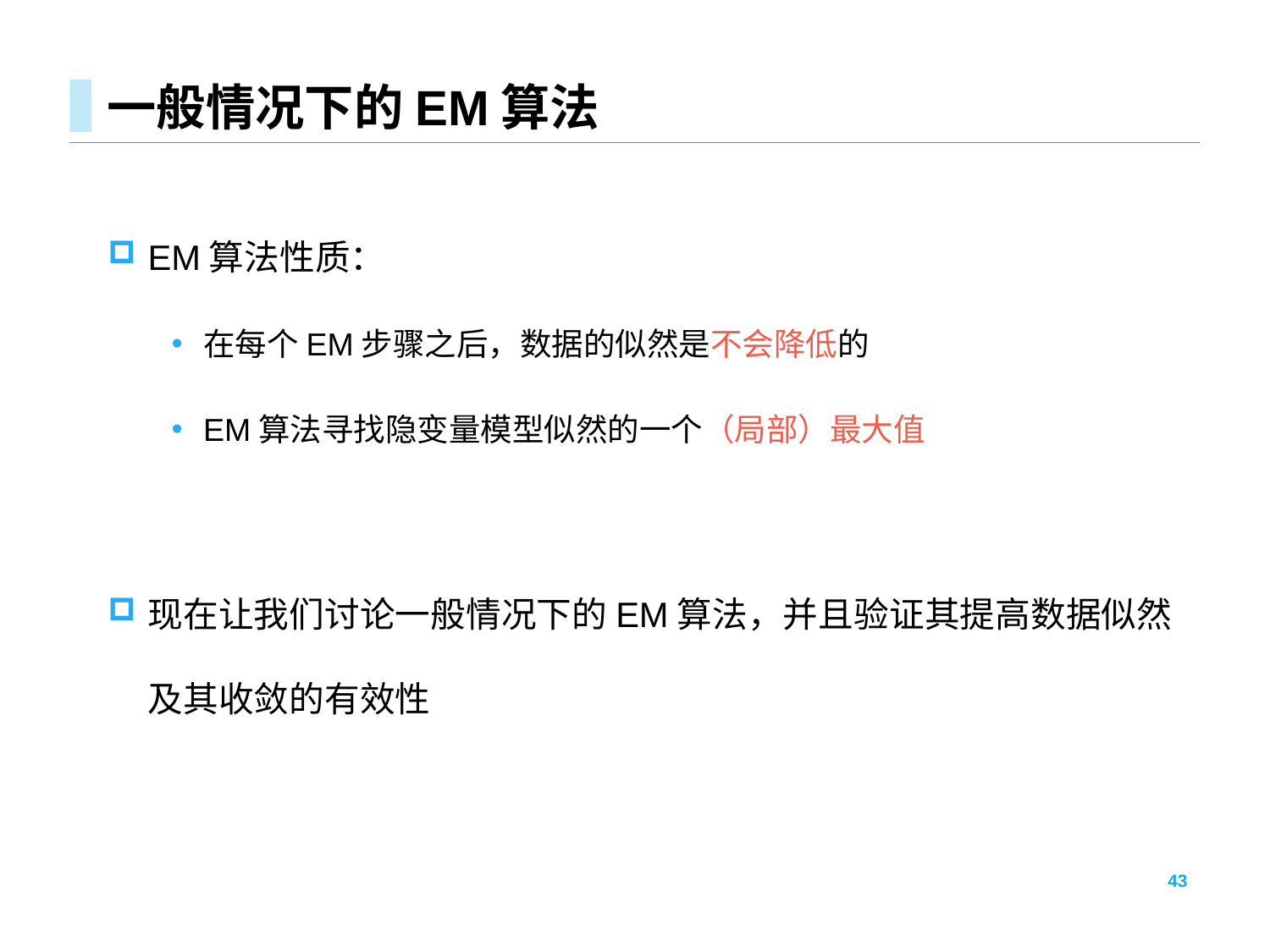

# 一般情况下的EM算法
EM算法性质：
在每个EM步骤之后，数据的似然是不会降低的
EM算法寻找隐变量模型似然的一个（局部）最大值

现在让我们讨论一般情况下的EM算法，并且验证其提高数据似然及其收敛的有效性
43